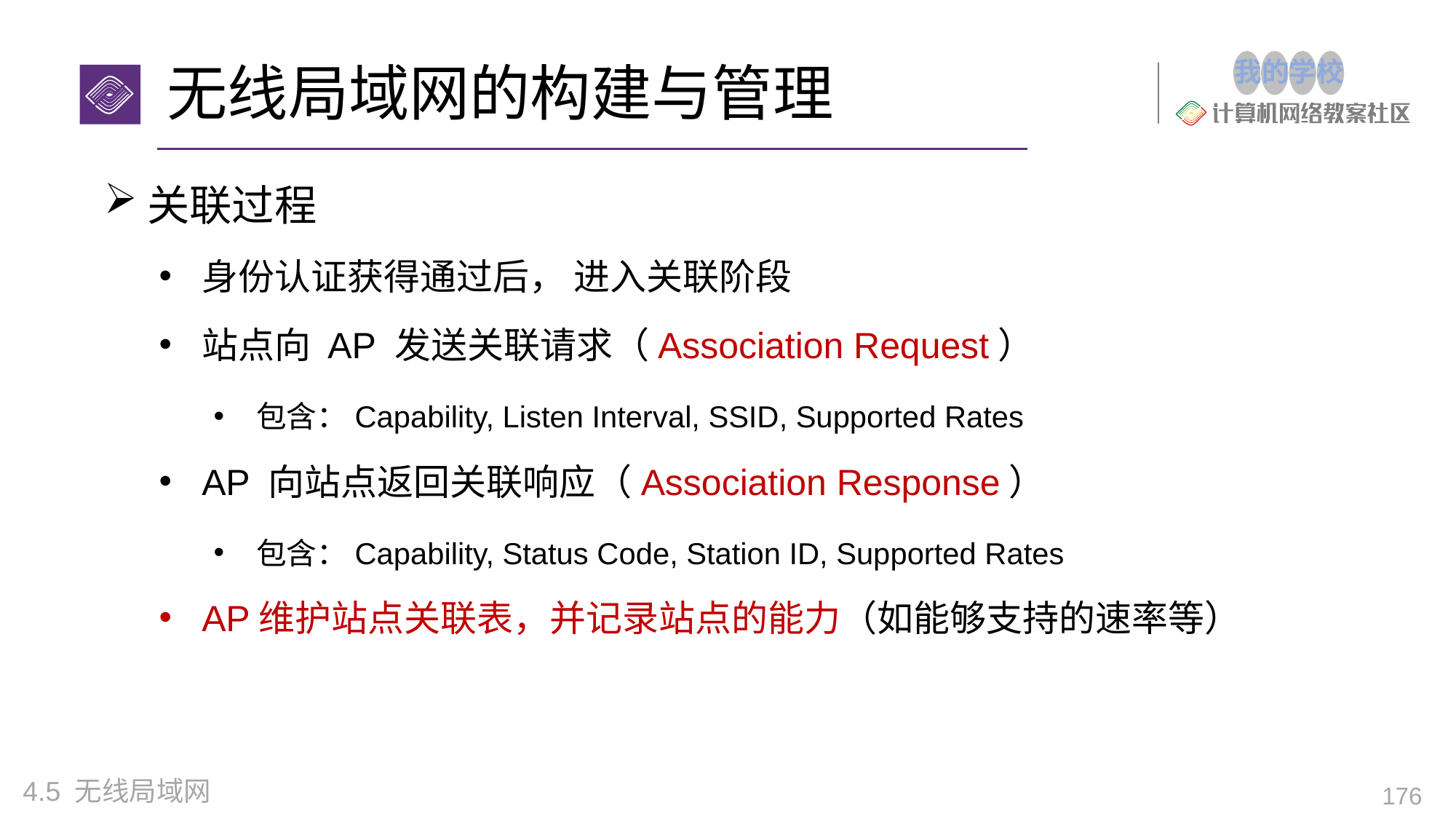

# 无线局域网的构建与管理
关联过程
身份认证获得通过后， 进入关联阶段
站点向 AP 发送关联请求（Association Request）
包含：Capability, Listen Interval, SSID, Supported Rates
AP 向站点返回关联响应（Association Response）
包含：Capability, Status Code, Station ID, Supported Rates
AP维护站点关联表，并记录站点的能力（如能够支持的速率等）
4.5 无线局域网
176